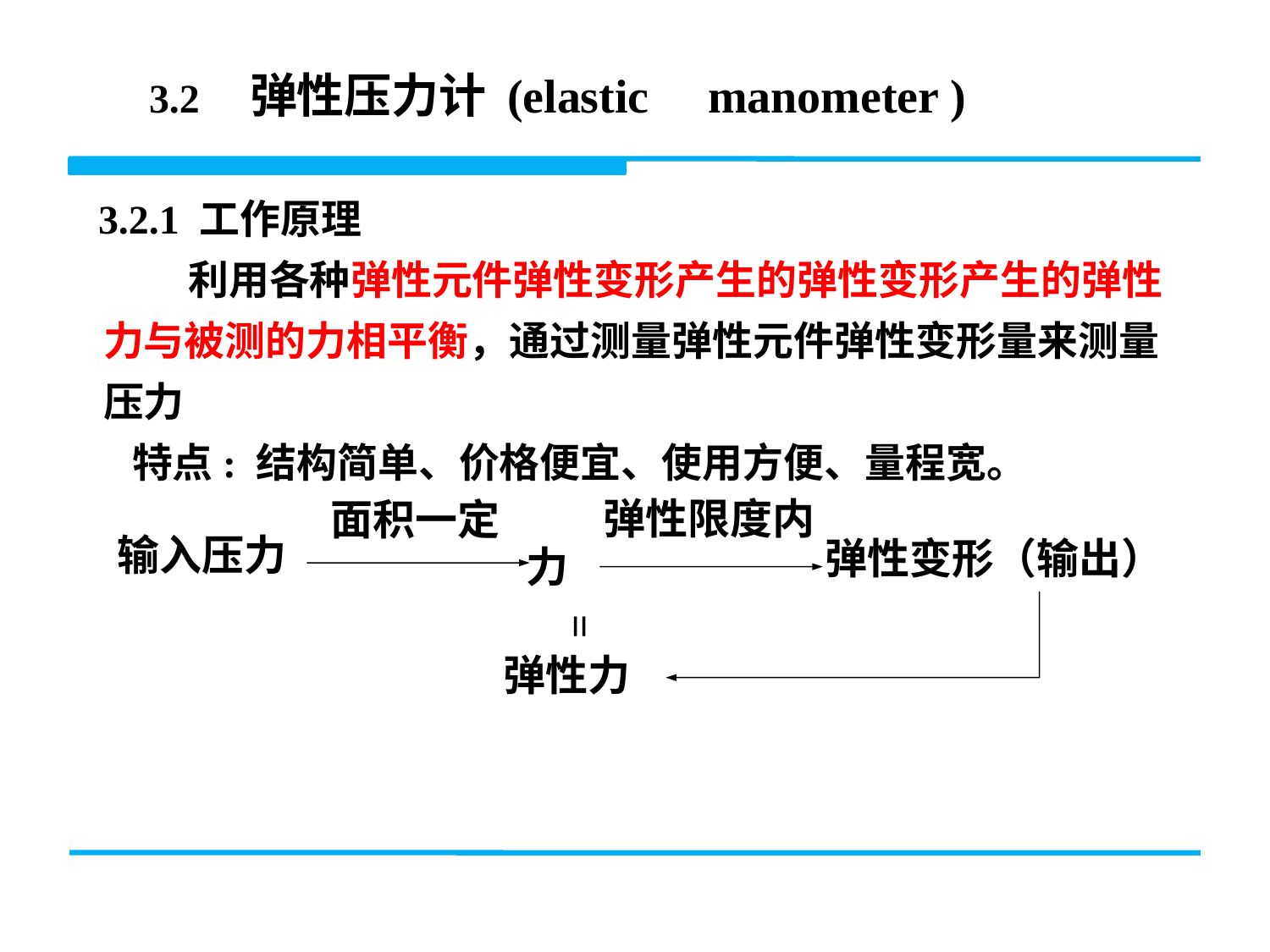

3.2    弹性压力计 (elastic     manometer )

    3.2.1 工作原理
             利用各种弹性元件弹性变形产生的弹性变形产生的弹性力与被测的力相平衡，通过测量弹性元件弹性变形量来测量压力
       特点: 结构简单、价格便宜、使用方便、量程宽。

弹性限度内
面积一定
输入压力
弹性变形（输出）
力

=
弹性力